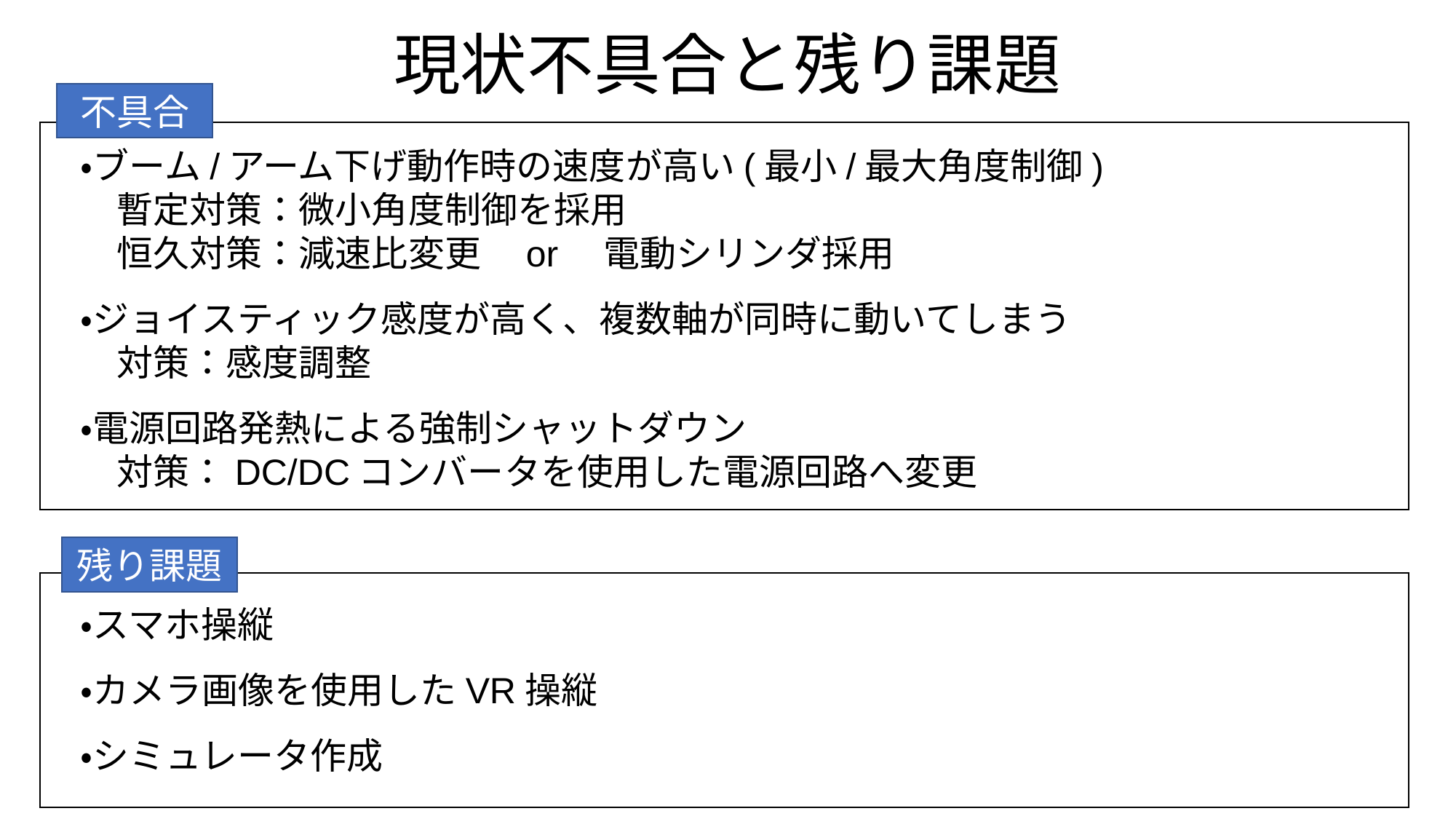

# 現状不具合と残り課題
不具合

・ブーム/アーム下げ動作時の速度が高い(最小/最大角度制御)
　暫定対策：微小角度制御を採用
　恒久対策：減速比変更　or　電動シリンダ採用

・ジョイスティック感度が高く、複数軸が同時に動いてしまう
　対策：感度調整

・電源回路発熱による強制シャットダウン
　対策：DC/DCコンバータを使用した電源回路へ変更

・スマホ操縦

・カメラ画像を使用したVR操縦

・シミュレータ作成
残り課題